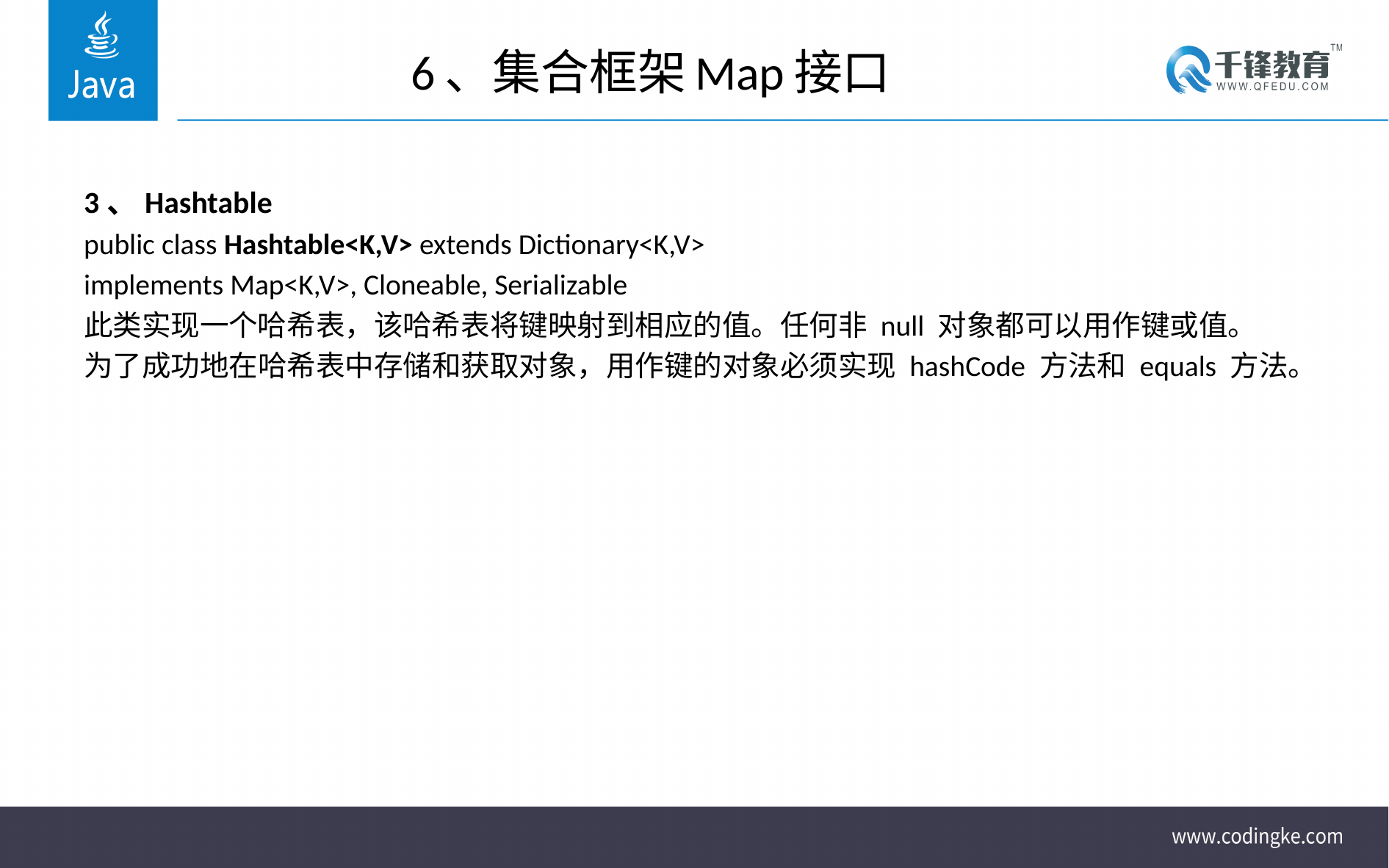

# 6、集合框架Map接口
3、Hashtable
public class Hashtable<K,V> extends Dictionary<K,V>
implements Map<K,V>, Cloneable, Serializable
此类实现一个哈希表，该哈希表将键映射到相应的值。任何非 null 对象都可以用作键或值。
为了成功地在哈希表中存储和获取对象，用作键的对象必须实现 hashCode 方法和 equals 方法。